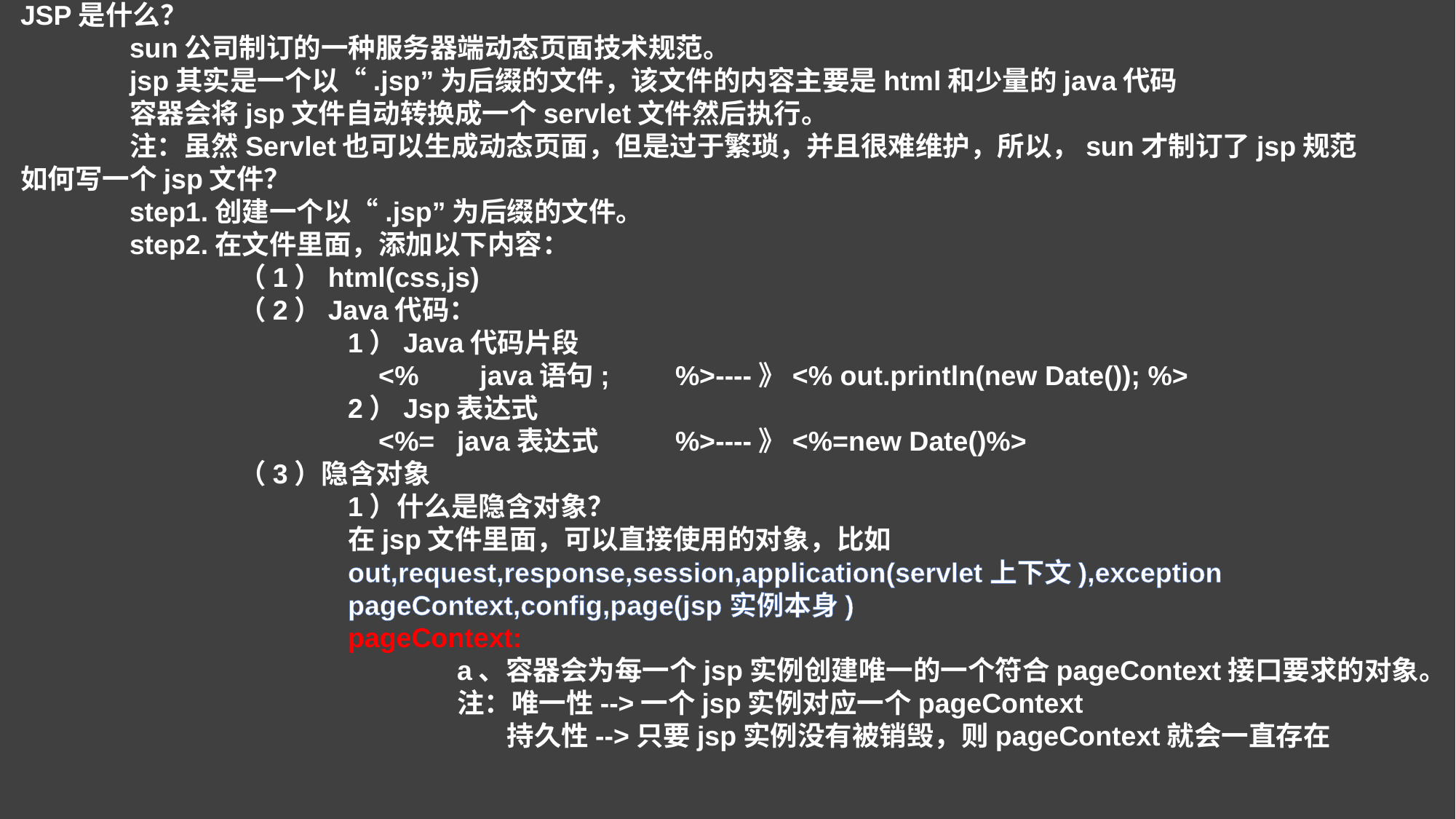

JSP是什么？
	sun公司制订的一种服务器端动态页面技术规范。
	jsp其实是一个以“.jsp”为后缀的文件，该文件的内容主要是html和少量的java代码
	容器会将jsp文件自动转换成一个servlet文件然后执行。
	注：虽然Servlet也可以生成动态页面，但是过于繁琐，并且很难维护，所以，sun才制订了jsp规范
如何写一个jsp文件？
	step1.创建一个以“.jsp”为后缀的文件。
	step2.在文件里面，添加以下内容：
		（1）html(css,js)
		（2）Java代码：
			1）Java代码片段
			    <%	   java语句;	%>----》<% out.println(new Date()); %>
			2）Jsp表达式
			    <%=	java表达式	%>----》<%=new Date()%>
		（3）隐含对象
			1）什么是隐含对象？
			在jsp文件里面，可以直接使用的对象，比如								out,request,response,session,application(servlet上下文),exception
			pageContext,config,page(jsp实例本身)
			pageContext:
				a、容器会为每一个jsp实例创建唯一的一个符合pageContext接口要求的对象。
				注：唯一性-->一个jsp实例对应一个pageContext
				       持久性-->只要jsp实例没有被销毁，则pageContext就会一直存在